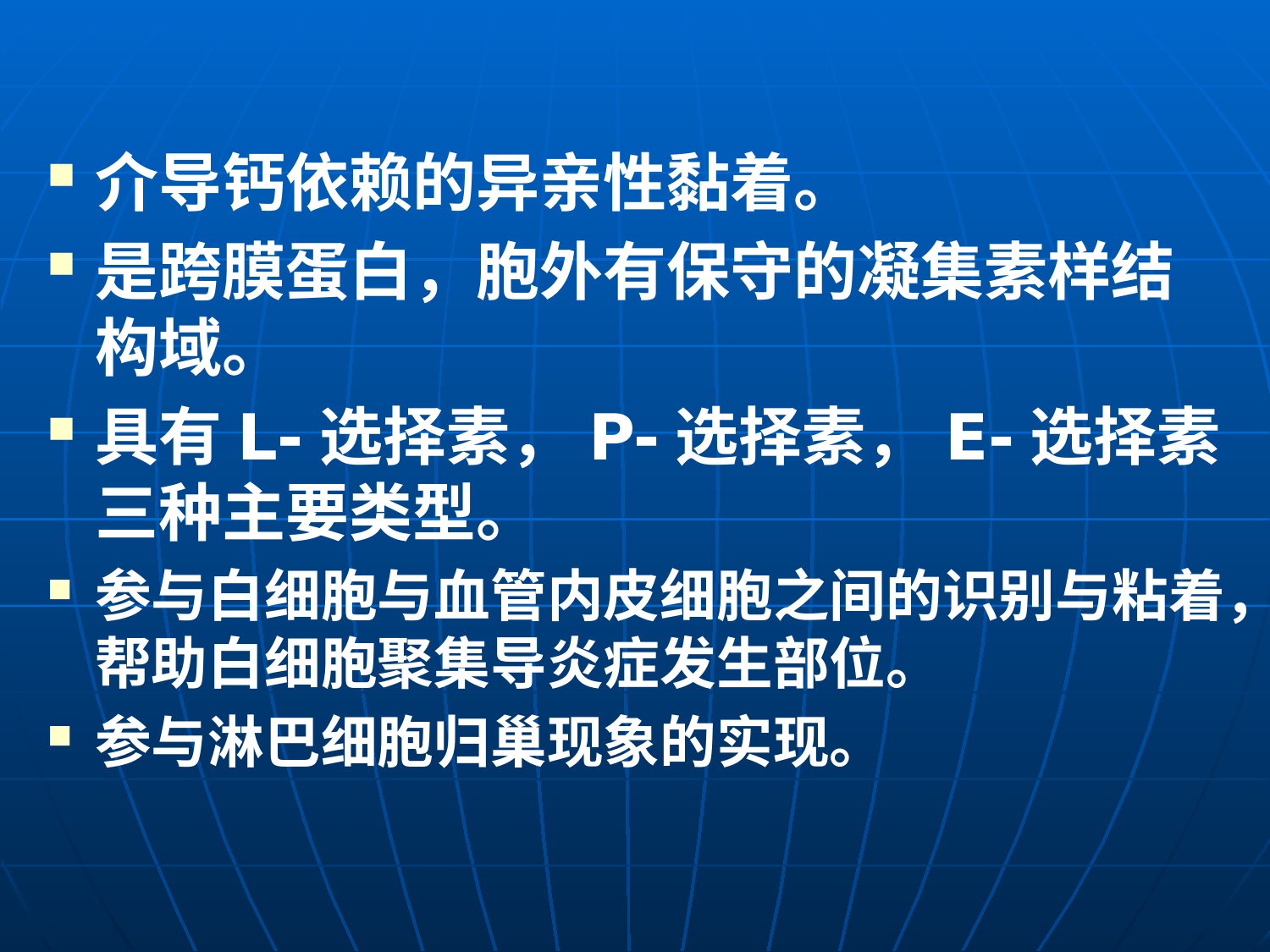

介导钙依赖的异亲性黏着。
是跨膜蛋白，胞外有保守的凝集素样结构域。
具有L-选择素，P-选择素，E-选择素三种主要类型。
参与白细胞与血管内皮细胞之间的识别与粘着，帮助白细胞聚集导炎症发生部位。
参与淋巴细胞归巢现象的实现。
籽艘囚码苏嫌梳钠躲钮汐铂吱皂丫尖赤锚靡揭撑槽幸密咕群饿误谜菩宗帜细胞的社会联系课件细胞的社会联系课件